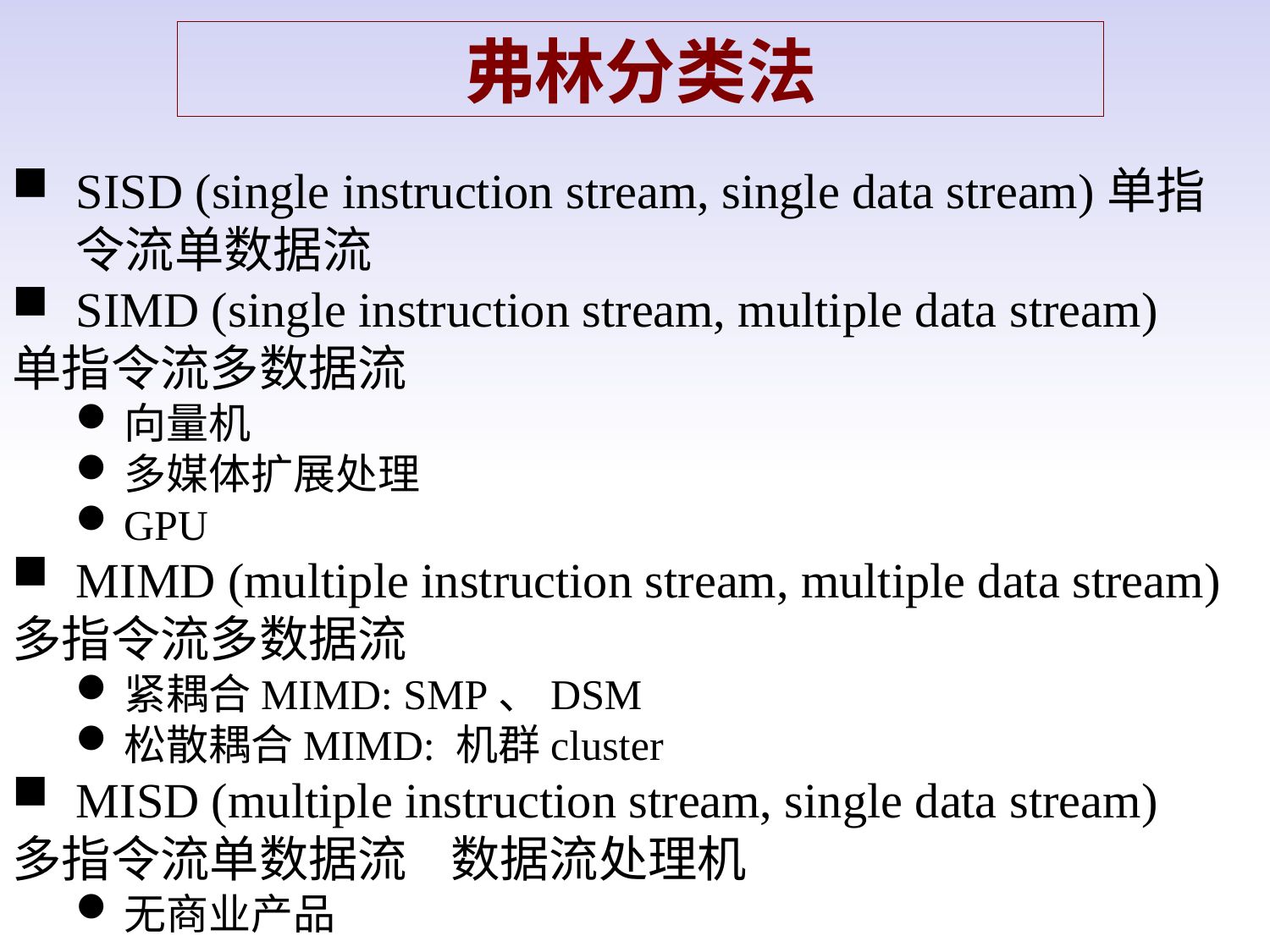

弗林分类法
SISD (single instruction stream, single data stream)单指令流单数据流
SIMD (single instruction stream, multiple data stream)
单指令流多数据流
向量机
多媒体扩展处理
GPU
MIMD (multiple instruction stream, multiple data stream)
多指令流多数据流
紧耦合MIMD: SMP、DSM
松散耦合MIMD: 机群cluster
MISD (multiple instruction stream, single data stream)
多指令流单数据流    数据流处理机
无商业产品